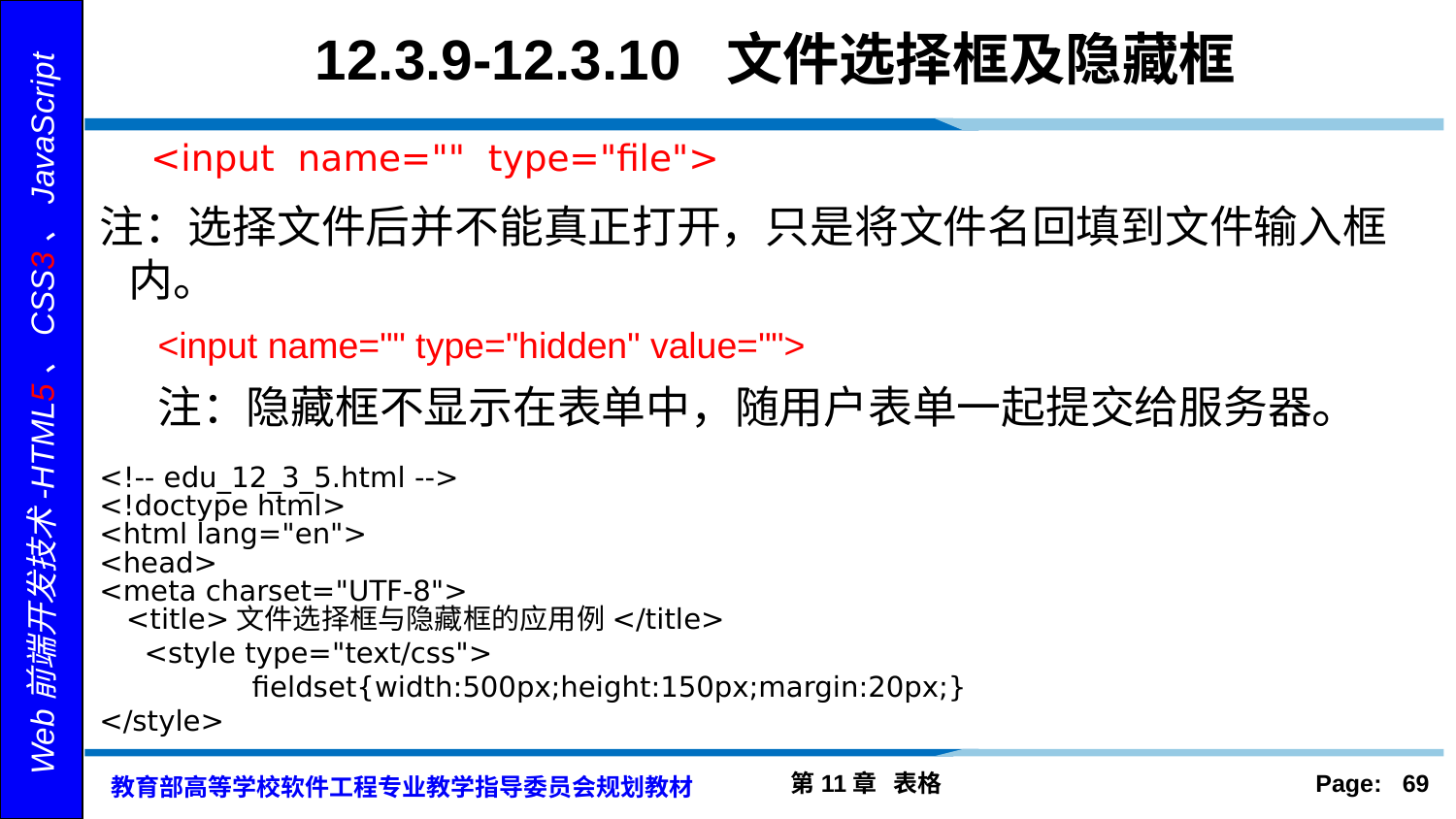

# 12.3.9-12.3.10  文件选择框及隐藏框
     <input  name=""  type="file">
注：选择文件后并不能真正打开，只是将文件名回填到文件输入框内。
<input name="" type="hidden" value="">
注：隐藏框不显示在表单中，随用户表单一起提交给服务器。

<!-- edu_12_3_5.html -->
<!doctype html>
<html lang="en">
<head>
<meta charset="UTF-8">
   <title>文件选择框与隐藏框的应用例</title>
     <style type="text/css">
                 fieldset{width:500px;height:150px;margin:20px;}
</style>